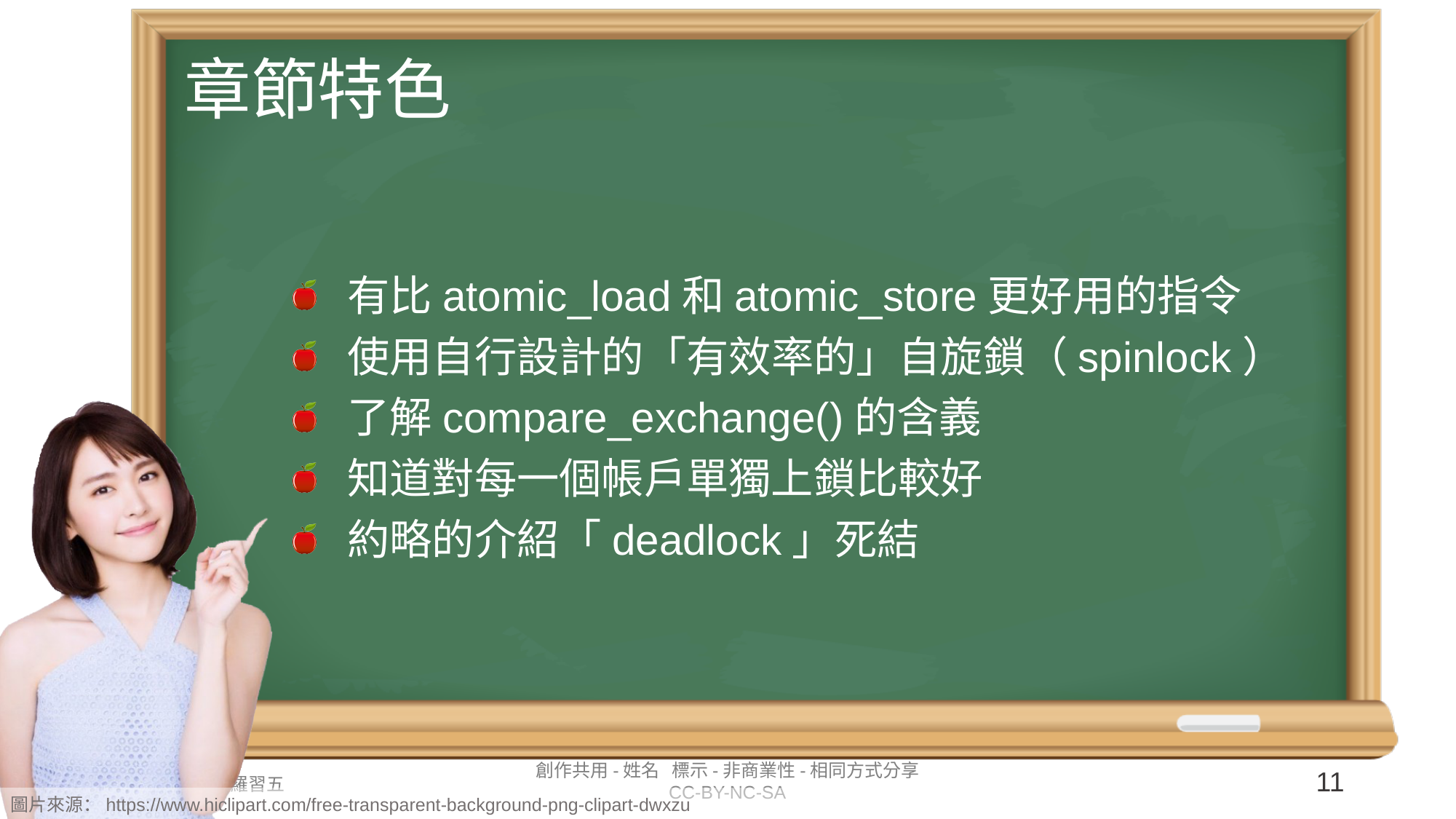

# 章節特色
有比atomic_load和atomic_store更好用的指令
使用自行設計的「有效率的」自旋鎖（spinlock）
了解compare_exchange()的含義
知道對每一個帳戶單獨上鎖比較好
約略的介紹「deadlock」死結